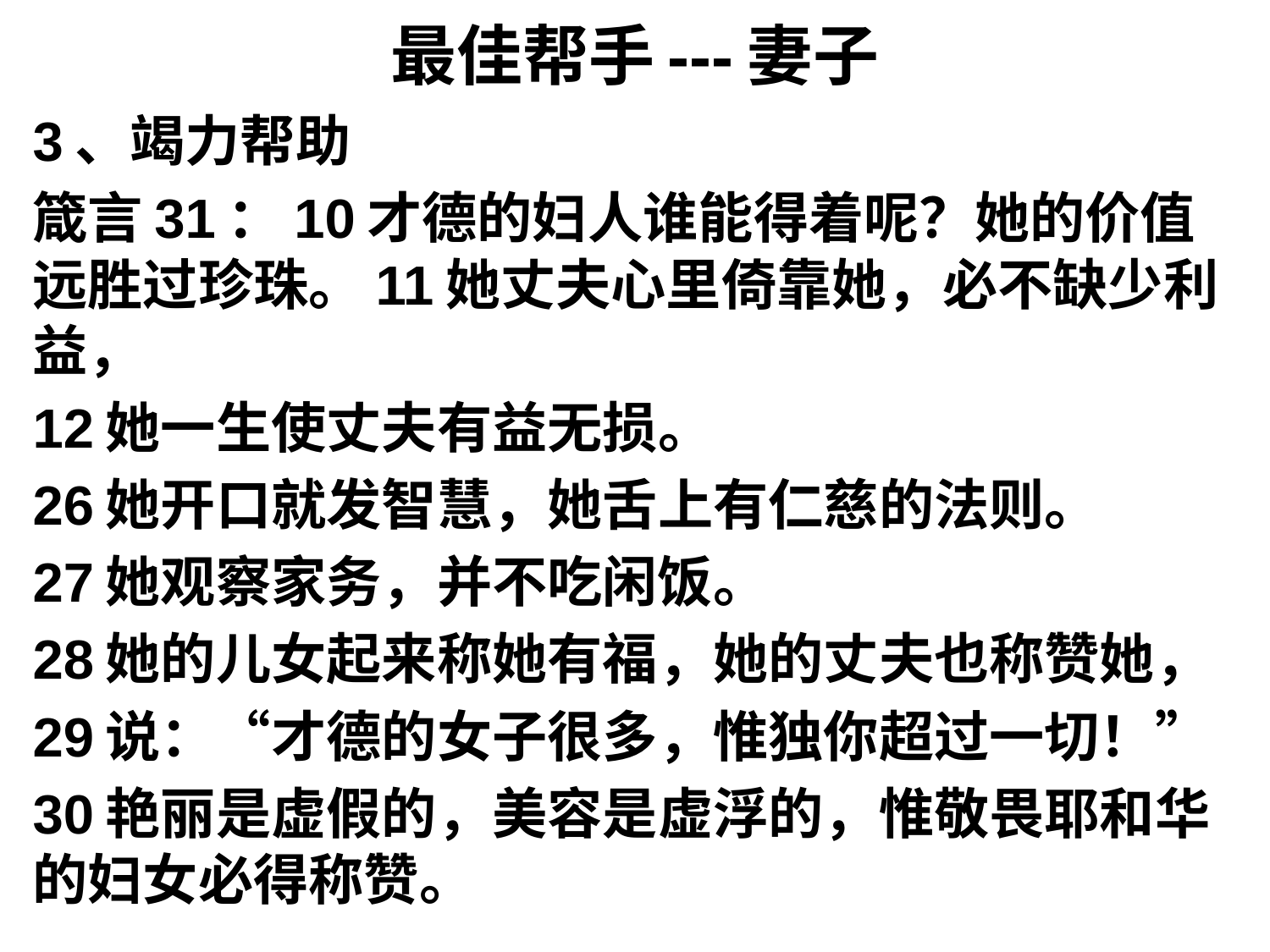

# 最佳帮手---妻子
3、竭力帮助
箴言31：10才德的妇人谁能得着呢？她的价值远胜过珍珠。11她丈夫心里倚靠她，必不缺少利益，
12她一生使丈夫有益无损。
26她开口就发智慧，她舌上有仁慈的法则。
27她观察家务，并不吃闲饭。
28她的儿女起来称她有福，她的丈夫也称赞她，
29说：“才德的女子很多，惟独你超过一切！”
30艳丽是虚假的，美容是虚浮的，惟敬畏耶和华的妇女必得称赞。
29